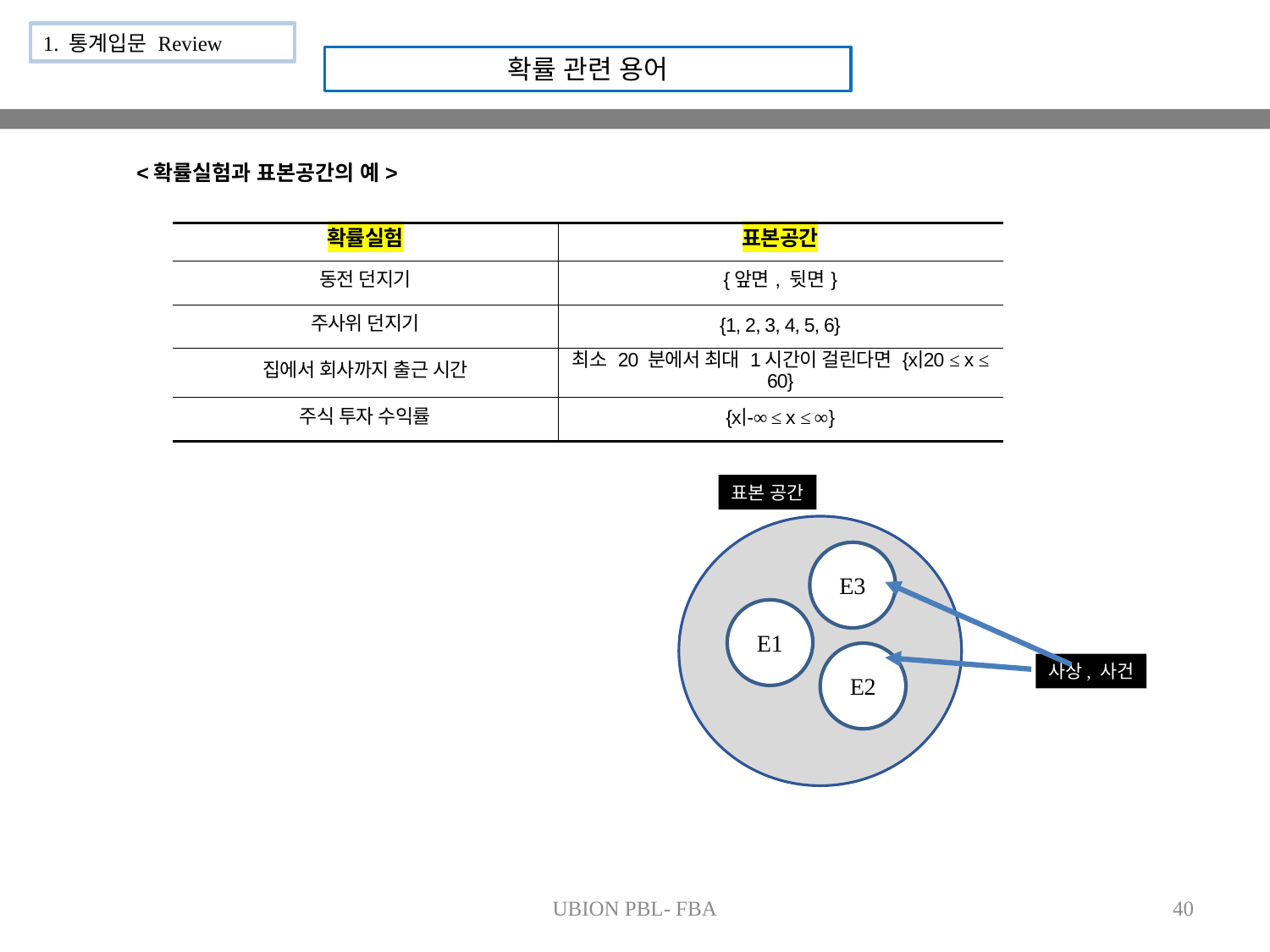

1. 통계입문 Review
확률 관련 용어

<확률실험과 표본공간의 예>

| 확률실험 | 표본공간 |
| --- | --- |
| 동전 던지기 | {앞면, 뒷면} |
| 주사위 던지기 | {1, 2, 3, 4, 5, 6} |
| 집에서 회사까지 출근 시간 | 최소 20 분에서 최대 1시간이 걸린다면 {x∣20 ≤ x ≤ 60} |
| 주식 투자 수익률 | {x∣-∞ ≤ x ≤ ∞} |
표본 공간

E3
E1
E2
사상, 사건
UBION PBL- FBA
40